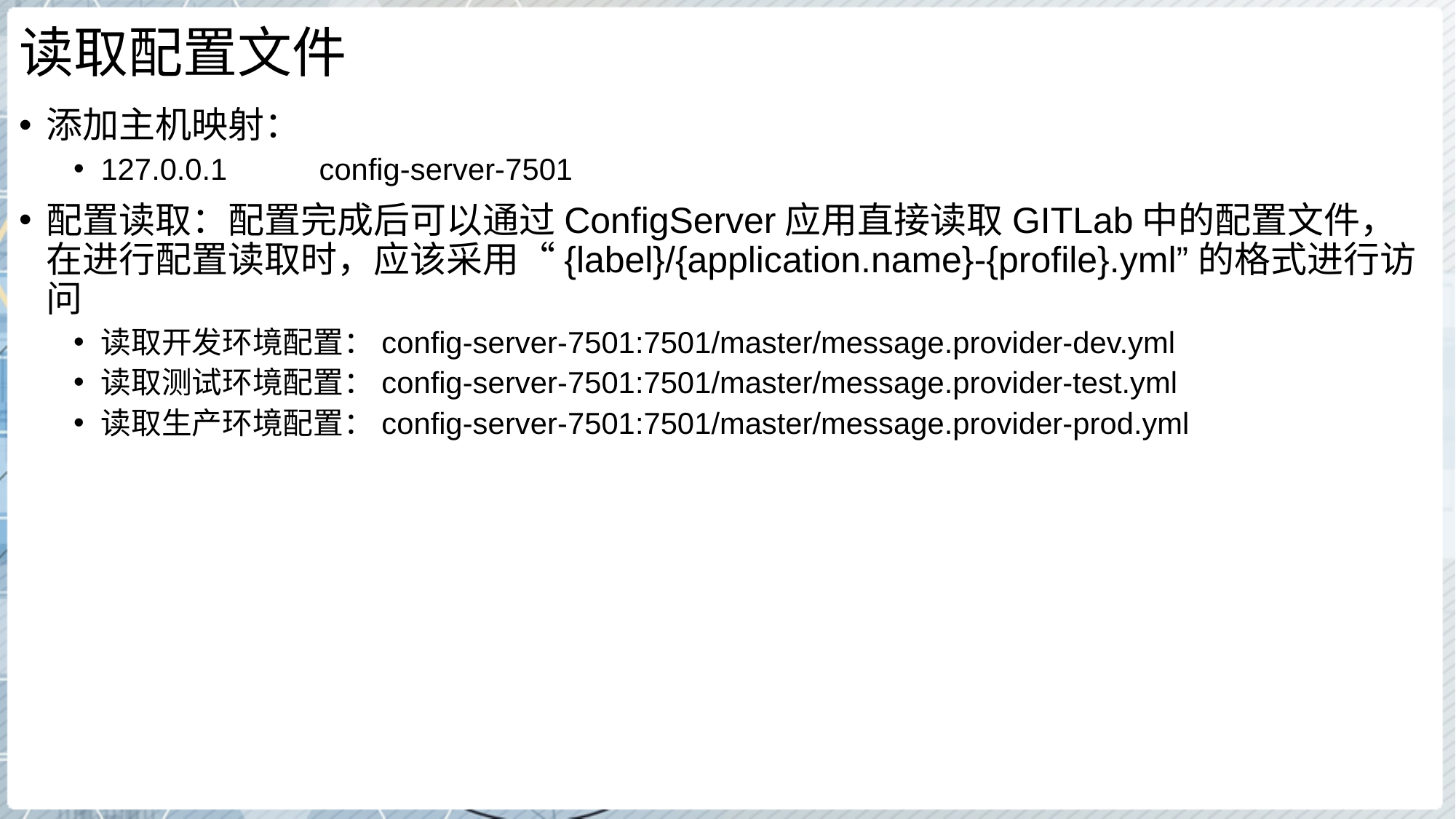

# 读取配置文件
添加主机映射：
127.0.0.1	config-server-7501
配置读取：配置完成后可以通过ConfigServer应用直接读取GITLab中的配置文件，在进行配置读取时，应该采用“{label}/{application.name}-{profile}.yml”的格式进行访问
读取开发环境配置：config-server-7501:7501/master/message.provider-dev.yml
读取测试环境配置：config-server-7501:7501/master/message.provider-test.yml
读取生产环境配置：config-server-7501:7501/master/message.provider-prod.yml